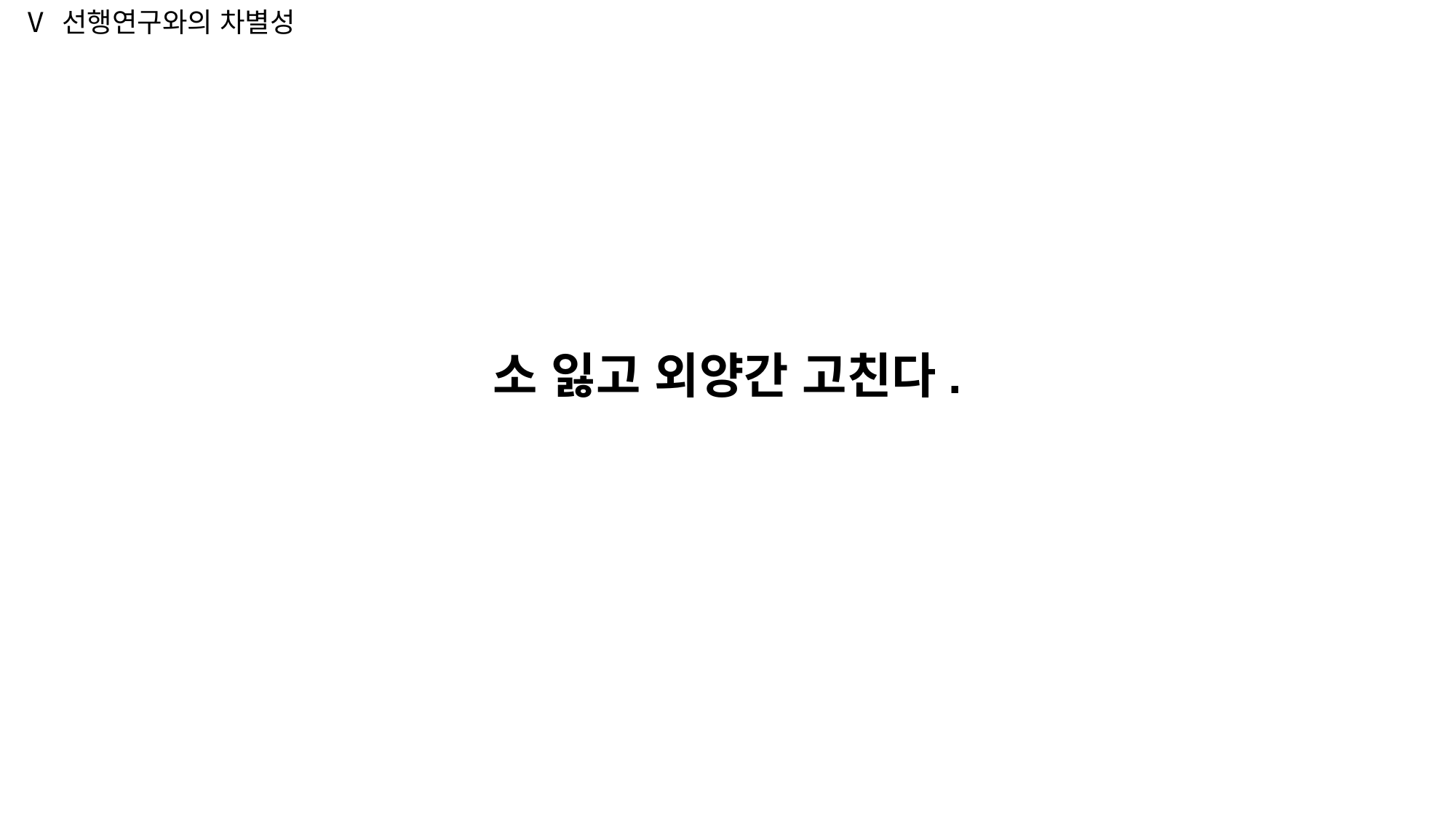

Ⅴ 선행연구와의 차별성
소 잃고 외양간 고친다.